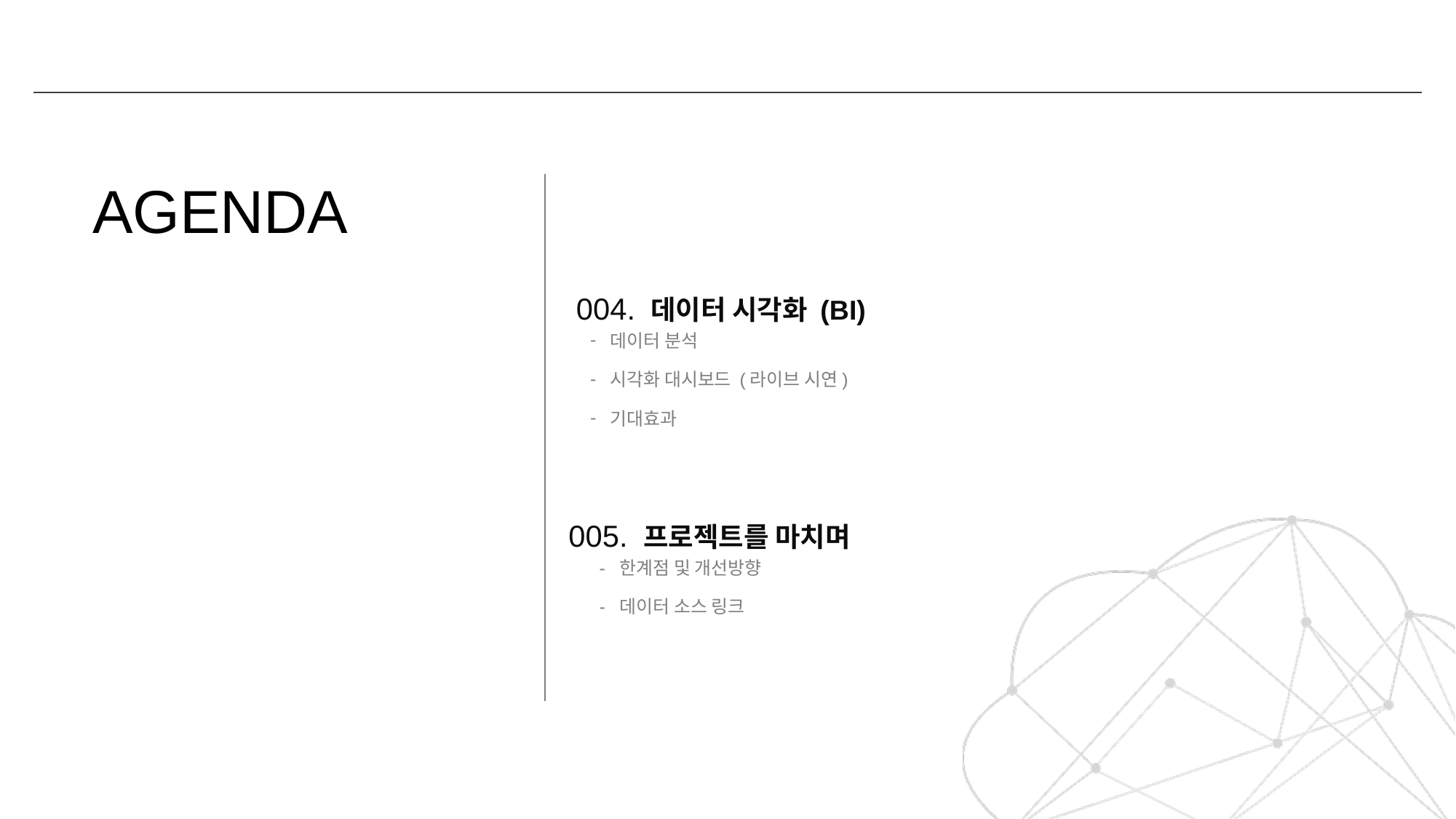

# AGENDA

004. 데이터 시각화 (BI)
데이터 분석
시각화 대시보드 (라이브 시연)
기대효과
005. 프로젝트를 마치며
      -  한계점 및 개선방향
      -  데이터 소스 링크